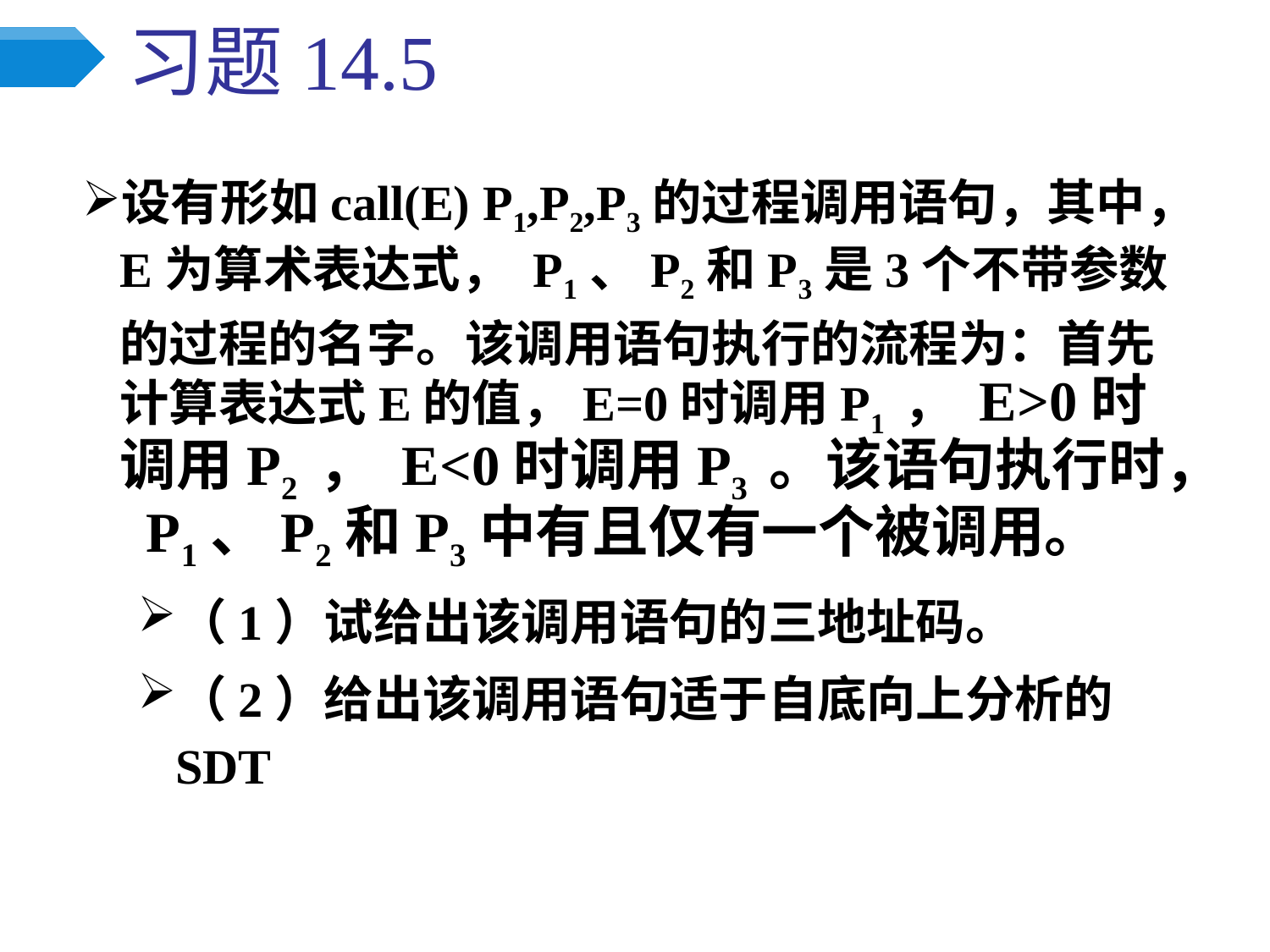

# 习题14.5
设有形如call(E) P1,P2,P3的过程调用语句，其中，E为算术表达式， P1、P2和P3是3个不带参数的过程的名字。该调用语句执行的流程为：首先计算表达式E的值，E=0时调用P1 ， E>0时调用P2 ， E<0时调用P3 。该语句执行时， P1、P2和P3中有且仅有一个被调用。
（1）试给出该调用语句的三地址码。
（2）给出该调用语句适于自底向上分析的SDT